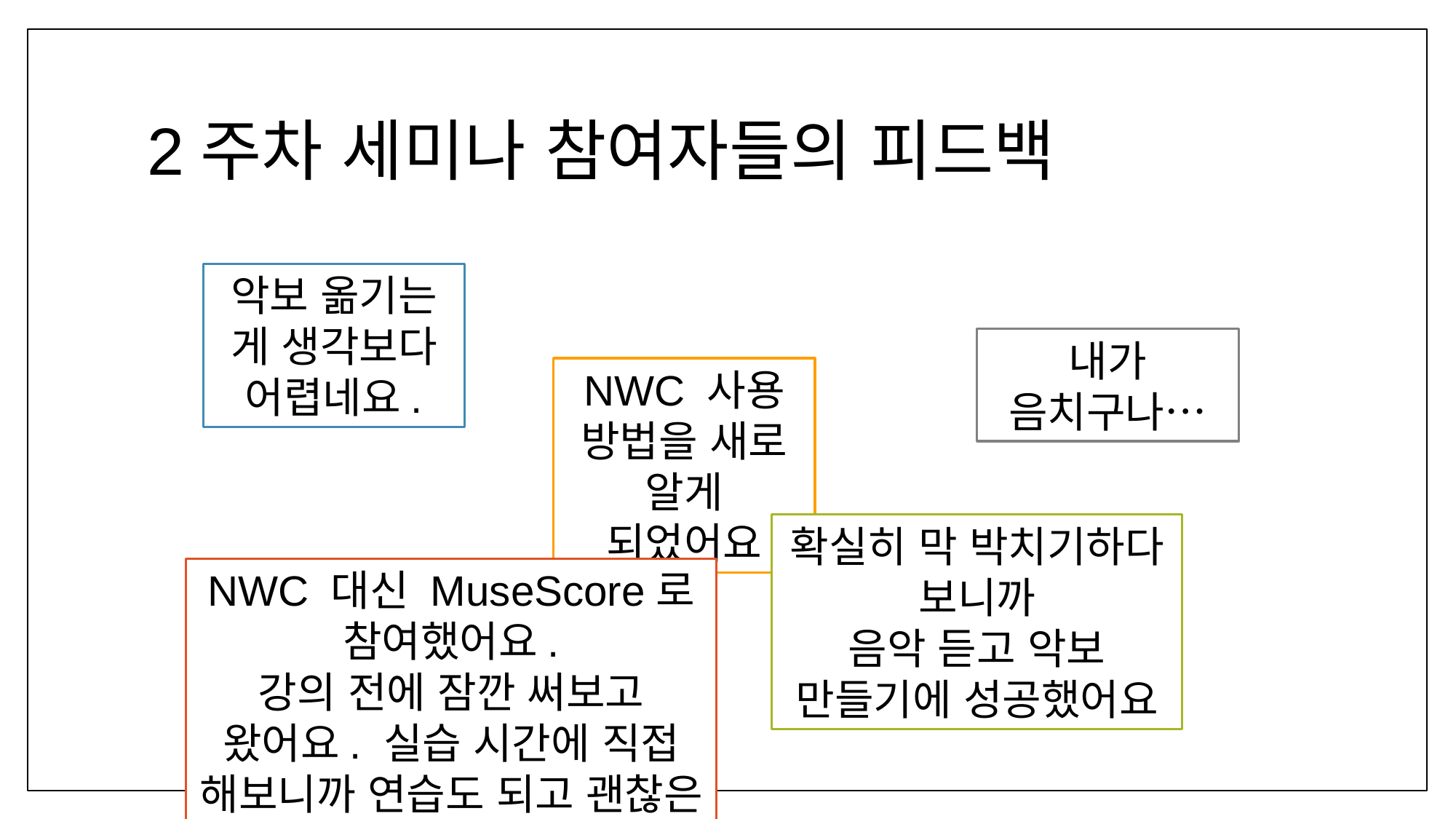

# 2주차 세미나 참여자들의 피드백
악보 옮기는 게 생각보다 어렵네요.
내가 음치구나…
NWC 사용 방법을 새로 알게 되었어요
확실히 막 박치기하다 보니까
음악 듣고 악보 만들기에 성공했어요
NWC 대신 MuseScore로 참여했어요.
강의 전에 잠깐 써보고 왔어요. 실습 시간에 직접 해보니까 연습도 되고 괜찮은 것 같아요.